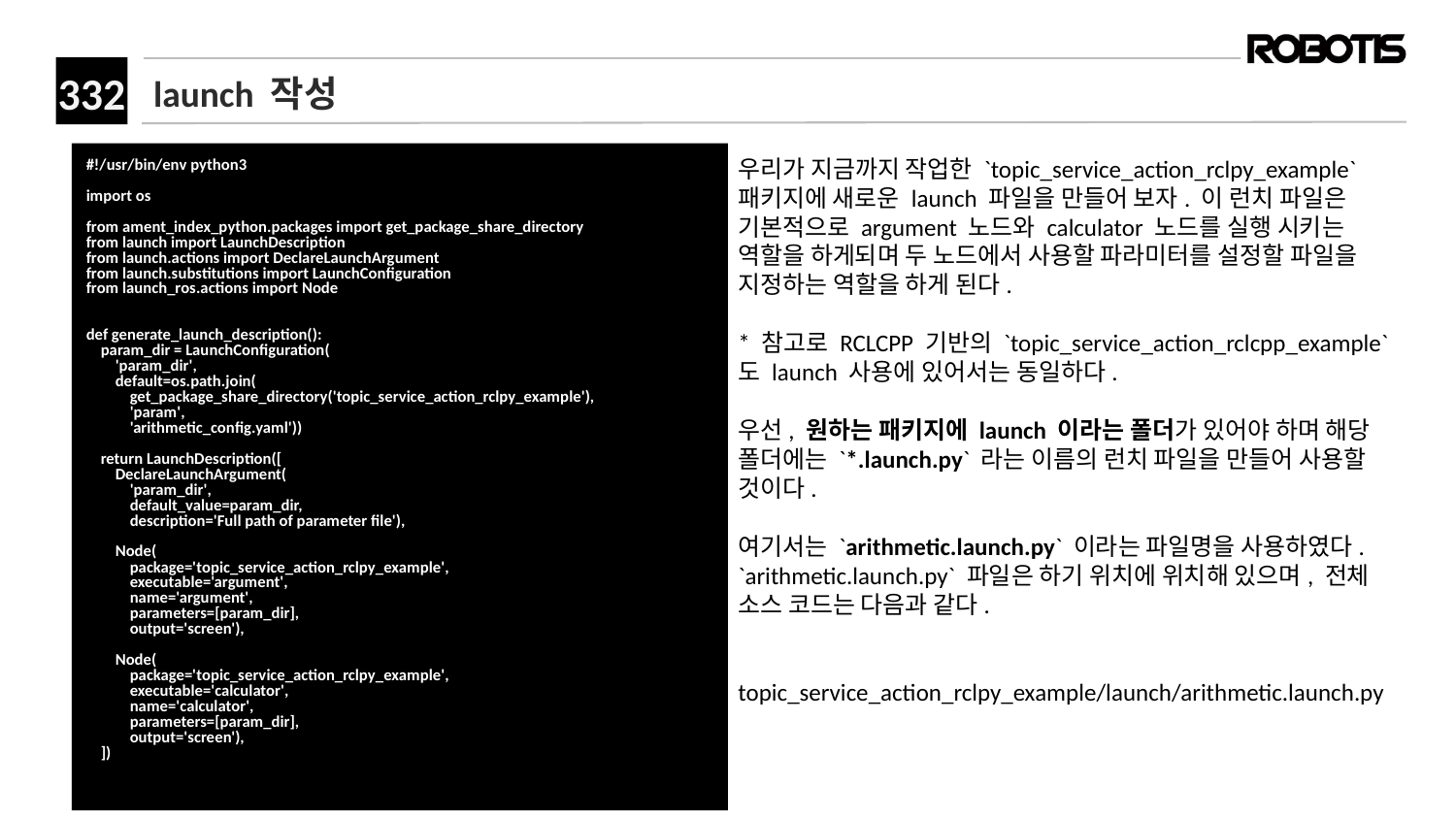

# launch 작성

#!/usr/bin/env python3

import os

from ament_index_python.packages import get_package_share_directory
from launch import LaunchDescription
from launch.actions import DeclareLaunchArgument
from launch.substitutions import LaunchConfiguration
from launch_ros.actions import Node

def generate_launch_description():
    param_dir = LaunchConfiguration(
        'param_dir',
        default=os.path.join(
            get_package_share_directory('topic_service_action_rclpy_example'),
            'param',
            'arithmetic_config.yaml'))

    return LaunchDescription([
        DeclareLaunchArgument(
            'param_dir',
            default_value=param_dir,
            description='Full path of parameter file'),

        Node(
            package='topic_service_action_rclpy_example',
            executable='argument',
            name='argument',
            parameters=[param_dir],
            output='screen'),

        Node(
            package='topic_service_action_rclpy_example',
            executable='calculator',
            name='calculator',
            parameters=[param_dir],
            output='screen'),
    ])

우리가 지금까지 작업한 `topic_service_action_rclpy_example` 패키지에 새로운 launch 파일을 만들어 보자. 이 런치 파일은 기본적으로 argument 노드와 calculator 노드를 실행 시키는 역할을 하게되며 두 노드에서 사용할 파라미터를 설정할 파일을 지정하는 역할을 하게 된다.

* 참고로 RCLCPP 기반의 `topic_service_action_rclcpp_example`도 launch 사용에 있어서는 동일하다.

우선, 원하는 패키지에 launch 이라는 폴더가 있어야 하며 해당 폴더에는 `*.launch.py` 라는 이름의 런치 파일을 만들어 사용할 것이다.

여기서는 `arithmetic.launch.py` 이라는 파일명을 사용하였다. `arithmetic.launch.py` 파일은 하기 위치에 위치해 있으며, 전체 소스 코드는 다음과 같다.

topic_service_action_rclpy_example/launch/arithmetic.launch.py